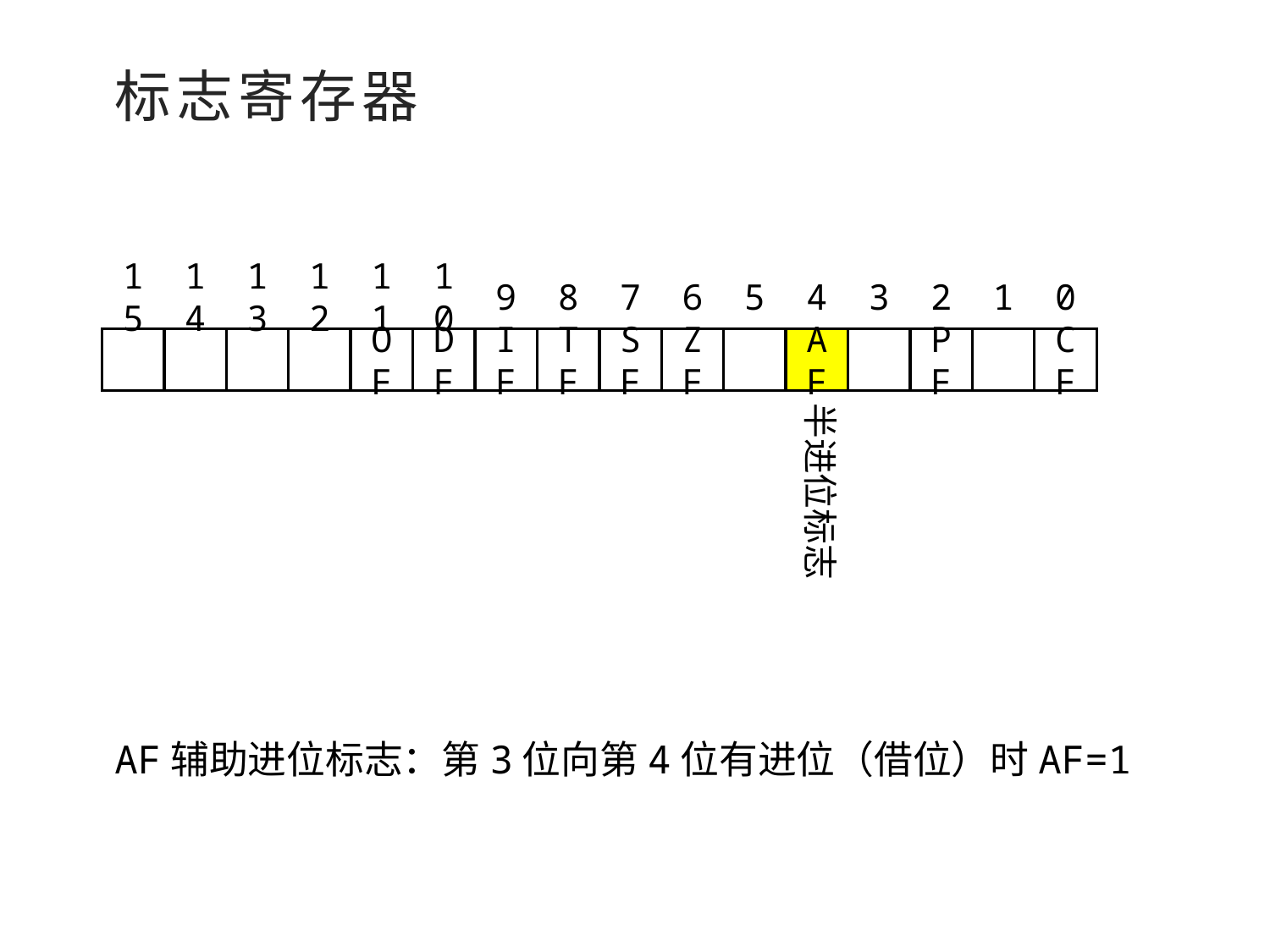

标志寄存器
15
14
13
12
11
10
9
8
7
6
5
4
3
2
1
0

OF
DF
IF
TF
SF
ZF

AF

PF

CF
半进位标志
AF辅助进位标志：第3位向第4位有进位（借位）时AF=1